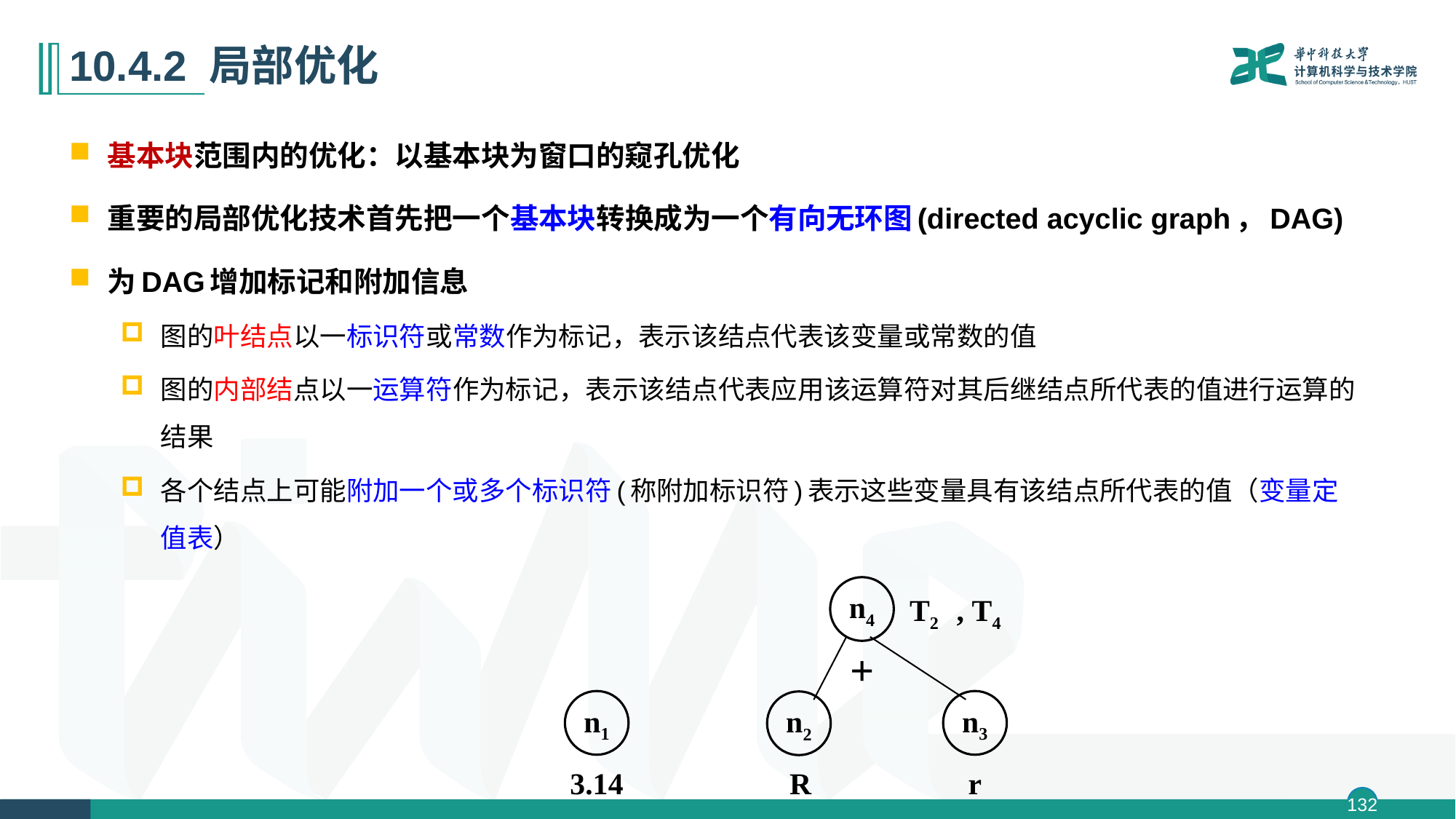

# 10.4.2 局部优化
基本块范围内的优化：以基本块为窗口的窥孔优化
重要的局部优化技术首先把一个基本块转换成为一个有向无环图(directed acyclic graph，DAG)
为DAG增加标记和附加信息
图的叶结点以一标识符或常数作为标记，表示该结点代表该变量或常数的值
图的内部结点以一运算符作为标记，表示该结点代表应用该运算符对其后继结点所代表的值进行运算的结果
各个结点上可能附加一个或多个标识符(称附加标识符)表示这些变量具有该结点所代表的值（变量定值表）

n4
T2
, T4

+
n1
n3
n2
3.14
R
r